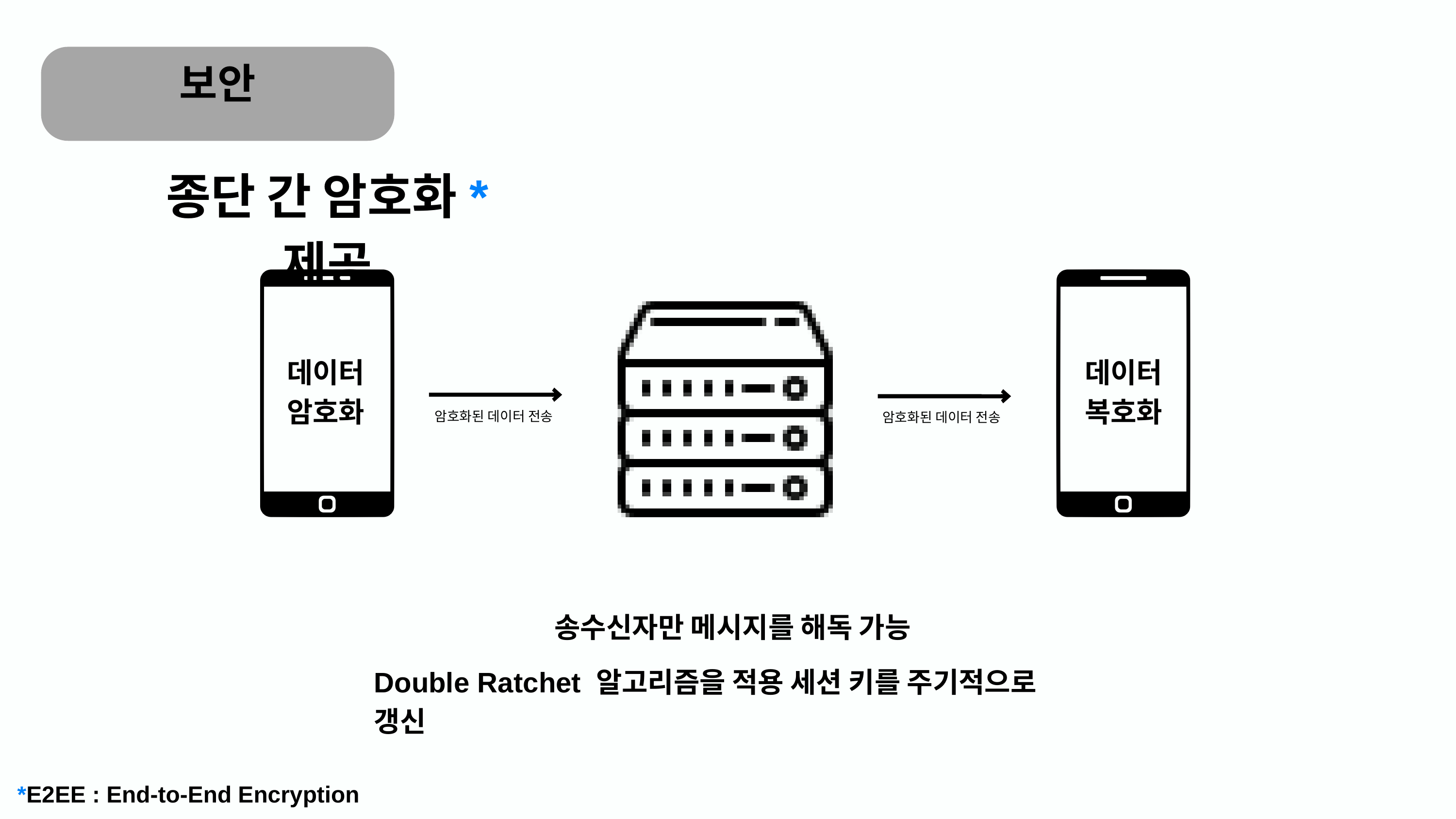

보안
종단 간 암호화* 제공

데이터
암호화
데이터
복호화

암호화된 데이터 전송

암호화된 데이터 전송
 송수신자만 메시지를 해독 가능
Double Ratchet 알고리즘을 적용 세션 키를 주기적으로 갱신
*E2EE : End-to-End Encryption